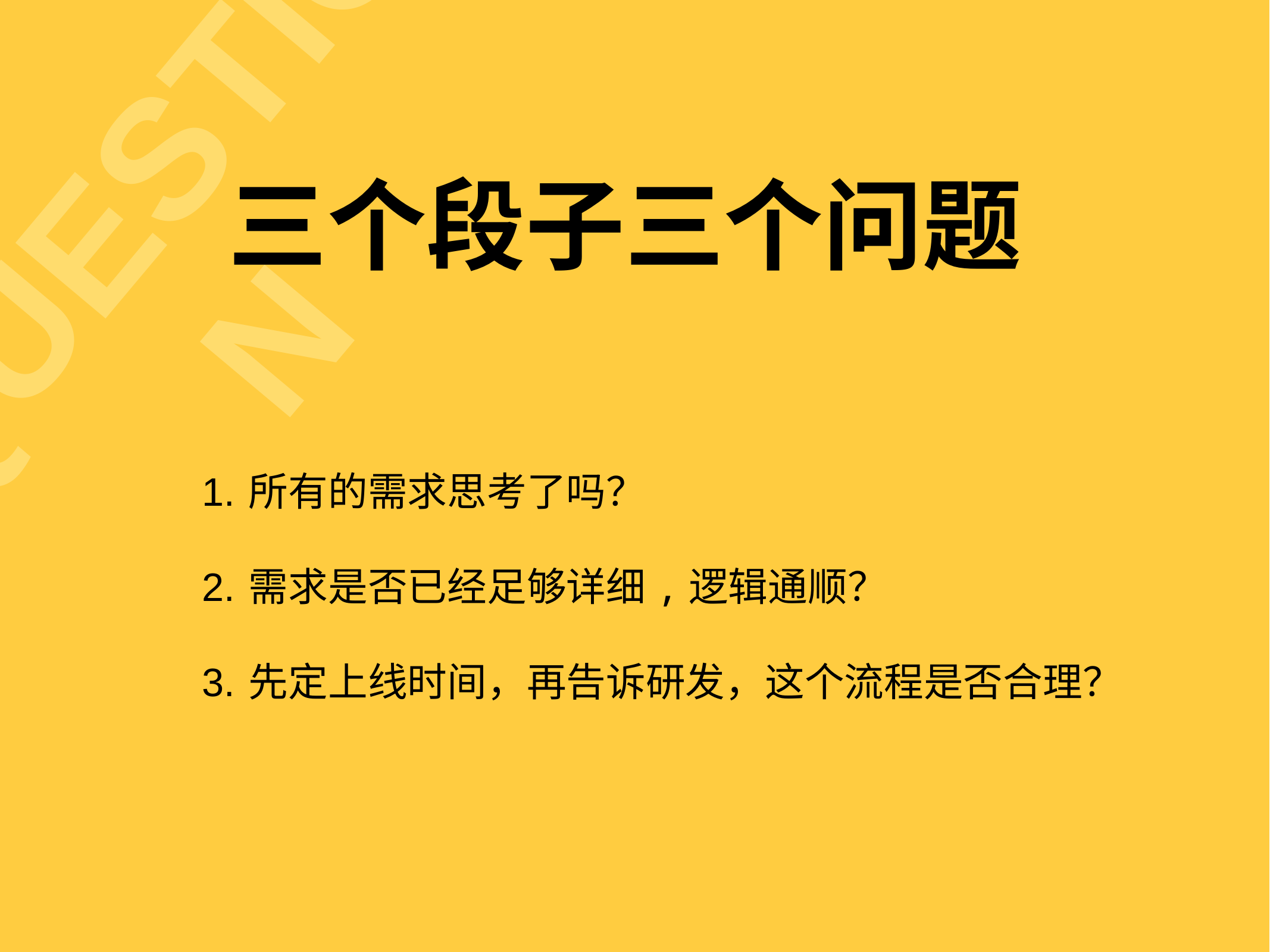

QUESTION
三个段子三个问题
所有的需求思考了吗？
需求是否已经足够详细,逻辑通顺？
先定上线时间，再告诉研发，这个流程是否合理？